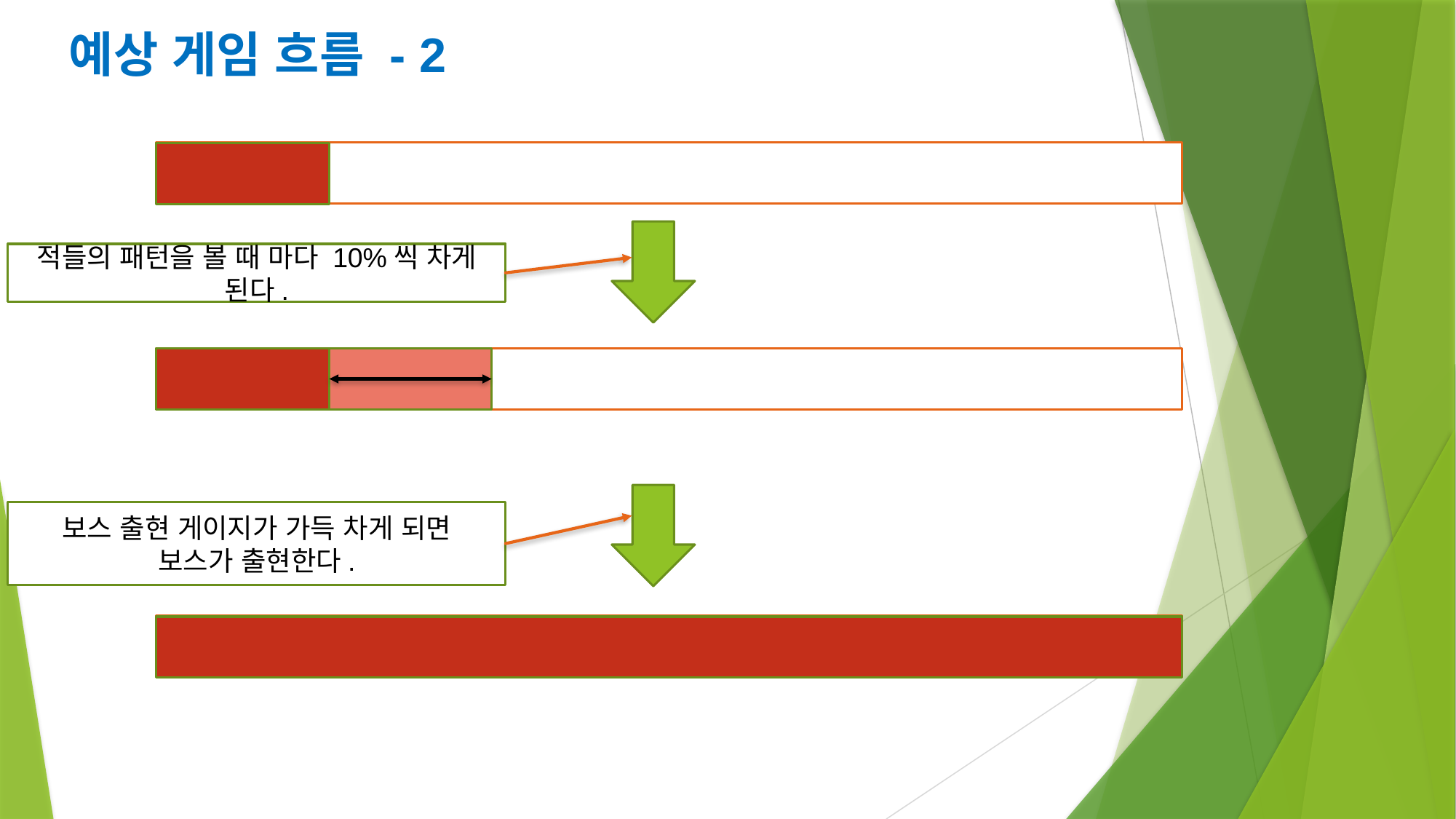

# 예상 게임 흐름 - 2

적들의 패턴을 볼 때 마다 10%씩 차게 된다.

보스 출현 게이지가 가득 차게 되면
보스가 출현한다.